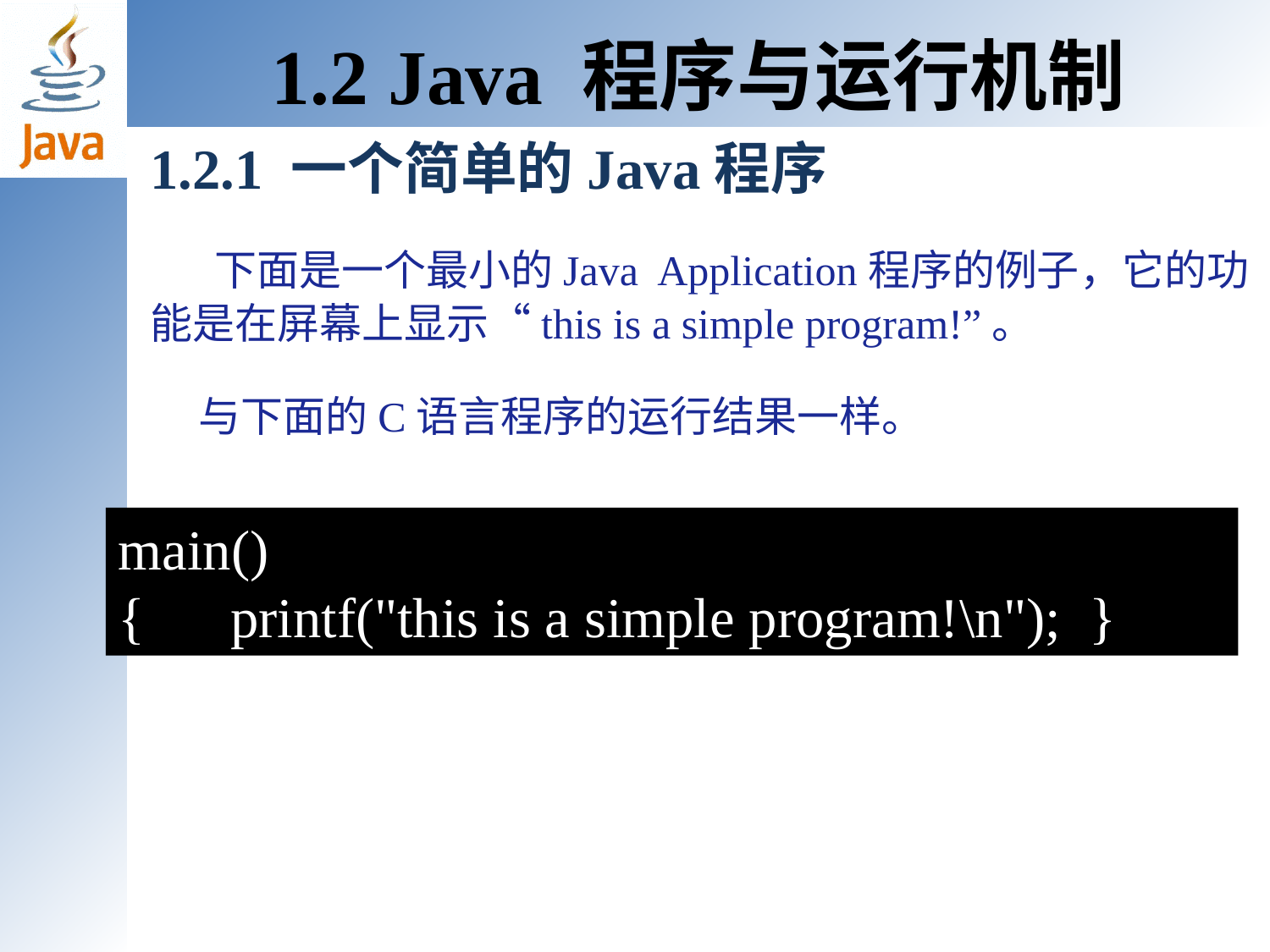

1.2 Java 程序与运行机制
1.2.1 一个简单的Java程序
    下面是一个最小的Java  Application程序的例子，它的功能是在屏幕上显示“this is a simple program!”。
    与下面的C语言程序的运行结果一样。
main()
{      printf("this is a simple program!\n");  }
47